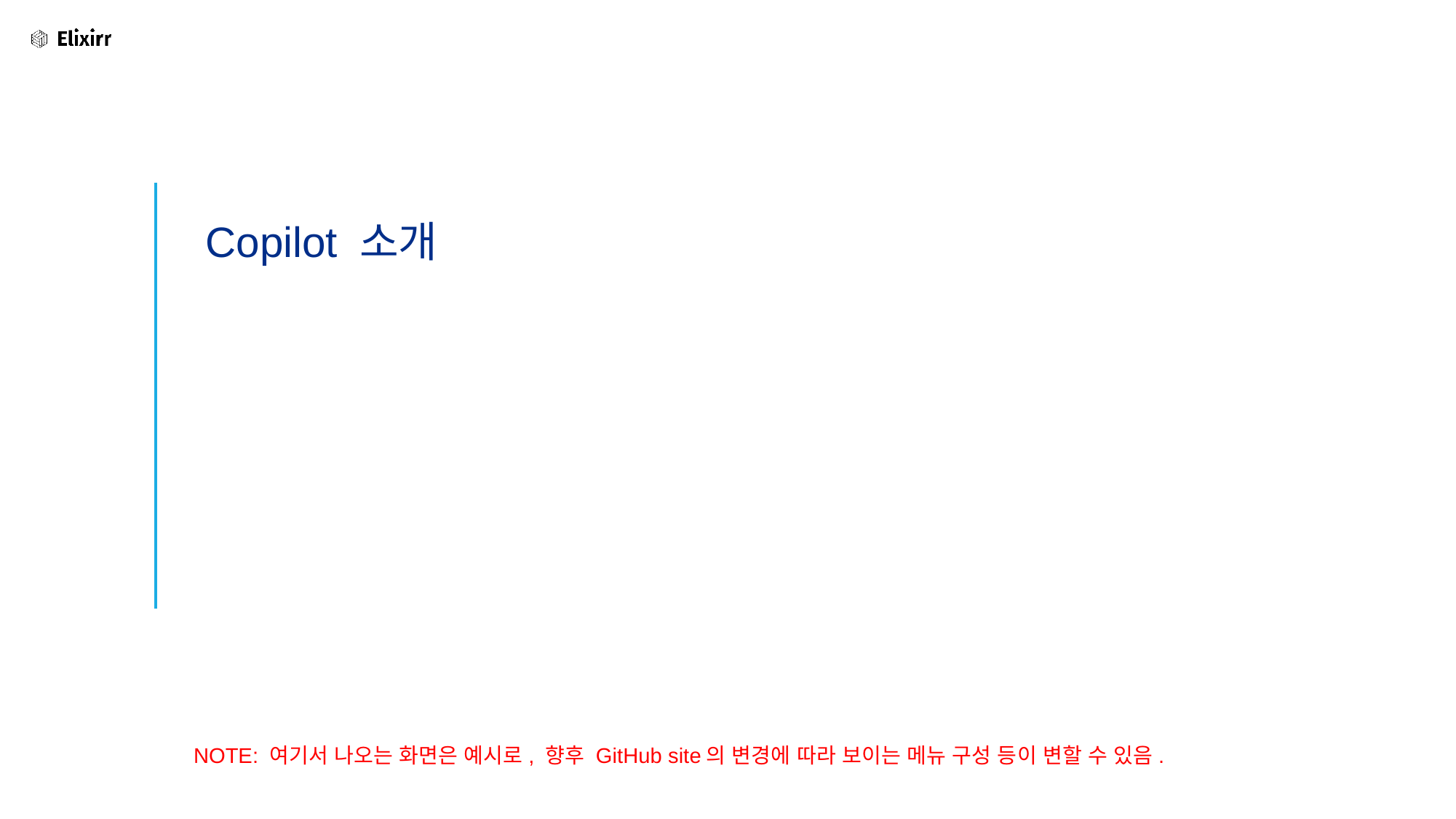

# Copilot 소개
NOTE: 여기서 나오는 화면은 예시로, 향후 GitHub site의 변경에 따라 보이는 메뉴 구성 등이 변할 수 있음.